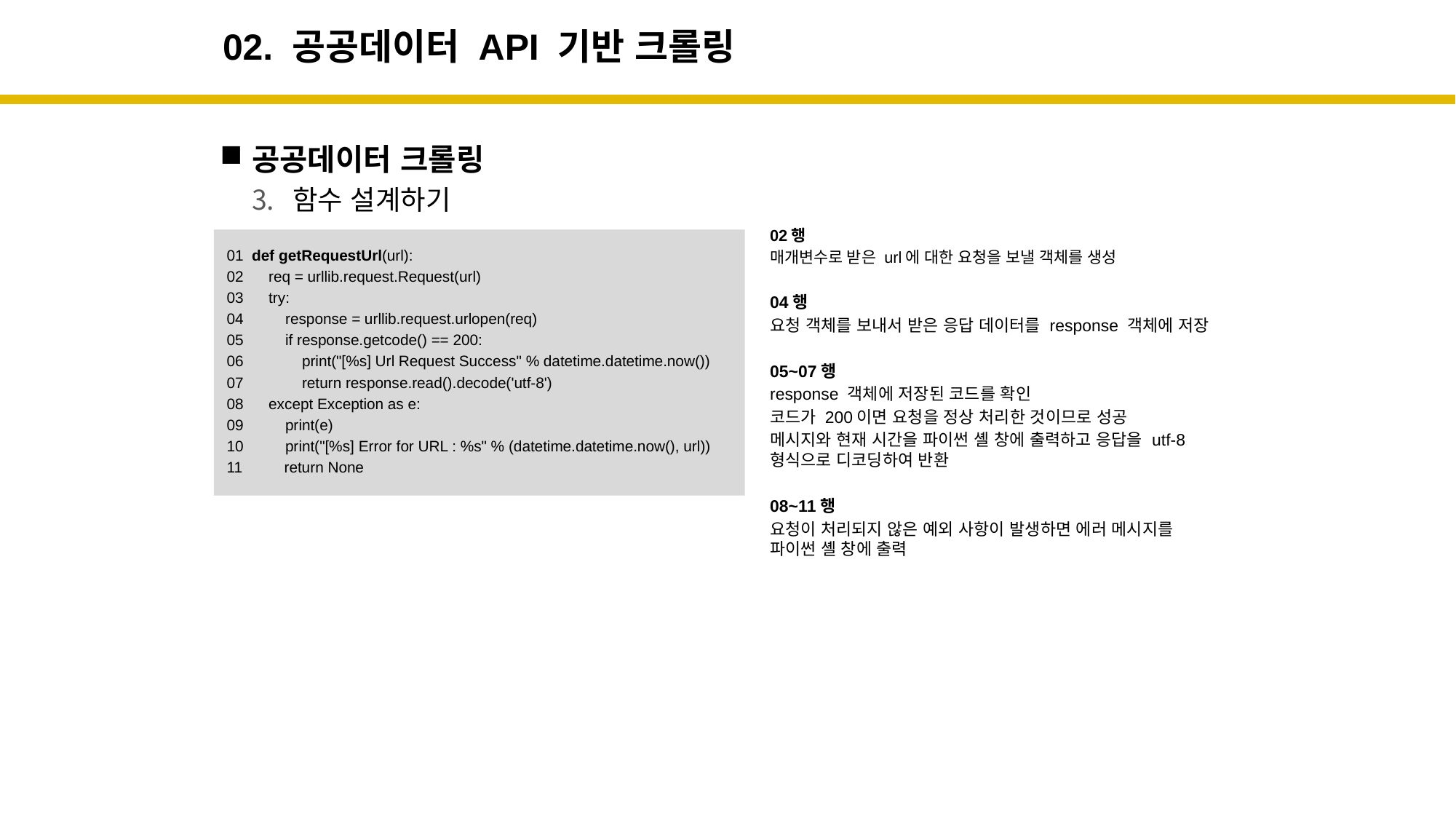

# 02. 공공데이터 API 기반 크롤링
공공데이터 크롤링
함수 설계하기

02행
매개변수로 받은 url에 대한 요청을 보낼 객체를 생성

04행
요청 객체를 보내서 받은 응답 데이터를 response 객체에 저장

05~07행
response 객체에 저장된 코드를 확인
코드가 200이면 요청을 정상 처리한 것이므로 성공
메시지와 현재 시간을 파이썬 셸 창에 출력하고 응답을 utf-8
형식으로 디코딩하여 반환

08~11행
요청이 처리되지 않은 예외 사항이 발생하면 에러 메시지를
파이썬 셸 창에 출력

01  def getRequestUrl(url):
02      req = urllib.request.Request(url)
03      try:
04          response = urllib.request.urlopen(req)
05          if response.getcode() == 200:
06              print("[%s] Url Request Success" % datetime.datetime.now())
07              return response.read().decode('utf-8')
08      except Exception as e:
09          print(e)
10          print("[%s] Error for URL : %s" % (datetime.datetime.now(), url))
11          return None